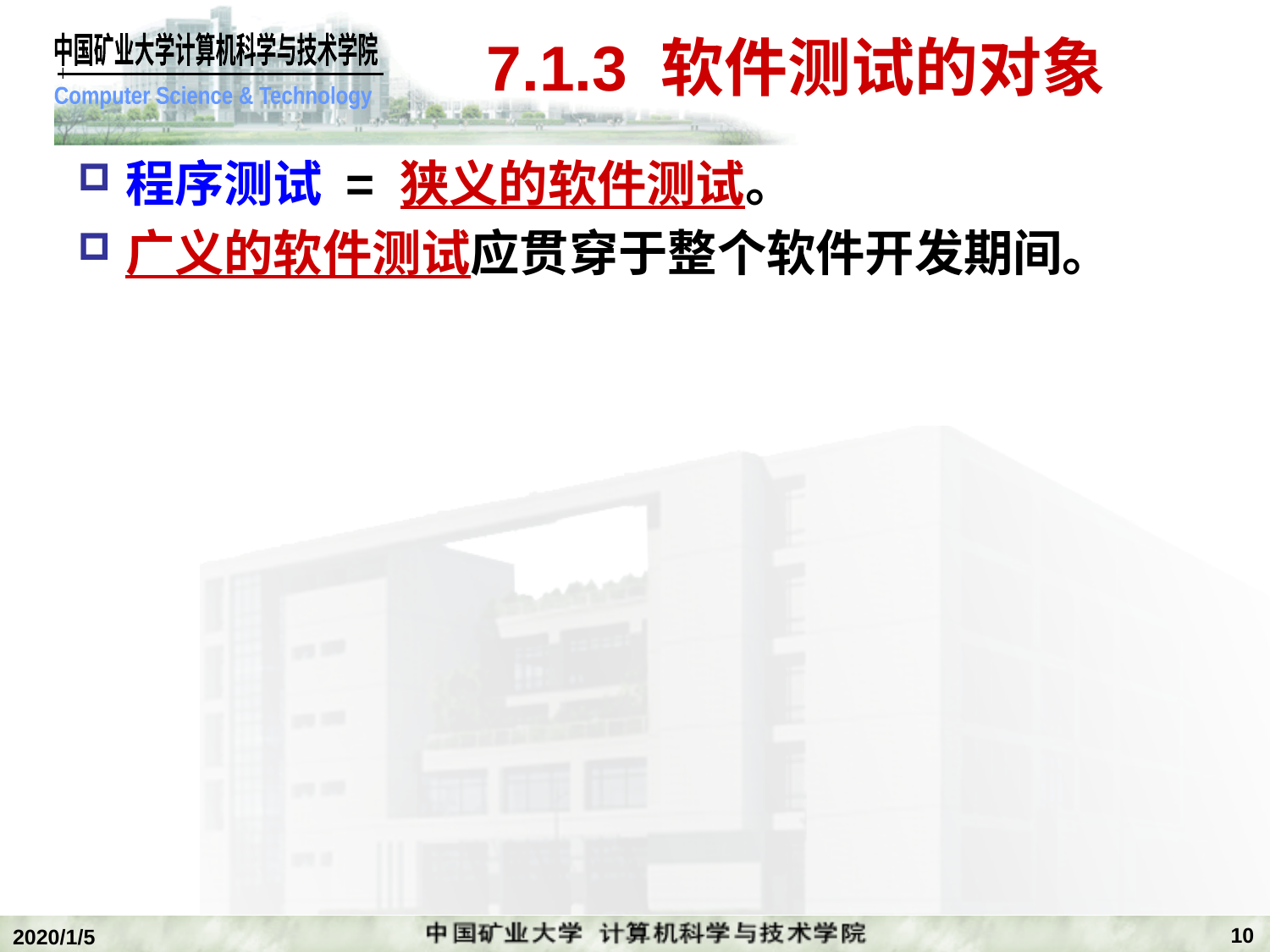

# 7.1.3 软件测试的对象
程序测试 = 狭义的软件测试。
广义的软件测试应贯穿于整个软件开发期间。
10
2020/1/5